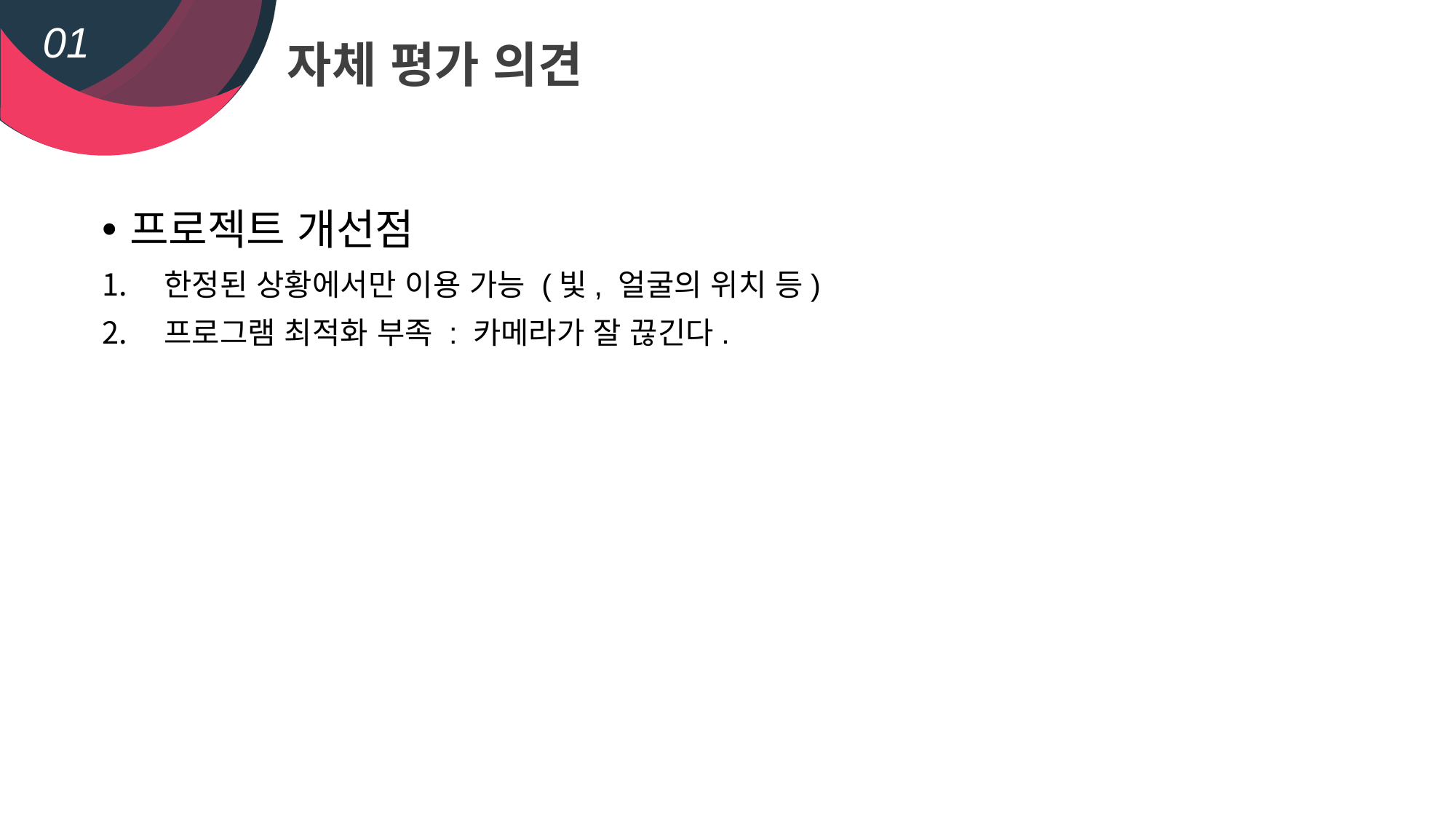

01
자체 평가 의견

프로젝트 개선점
한정된 상황에서만 이용 가능 (빛, 얼굴의 위치 등)
프로그램 최적화 부족 : 카메라가 잘 끊긴다.